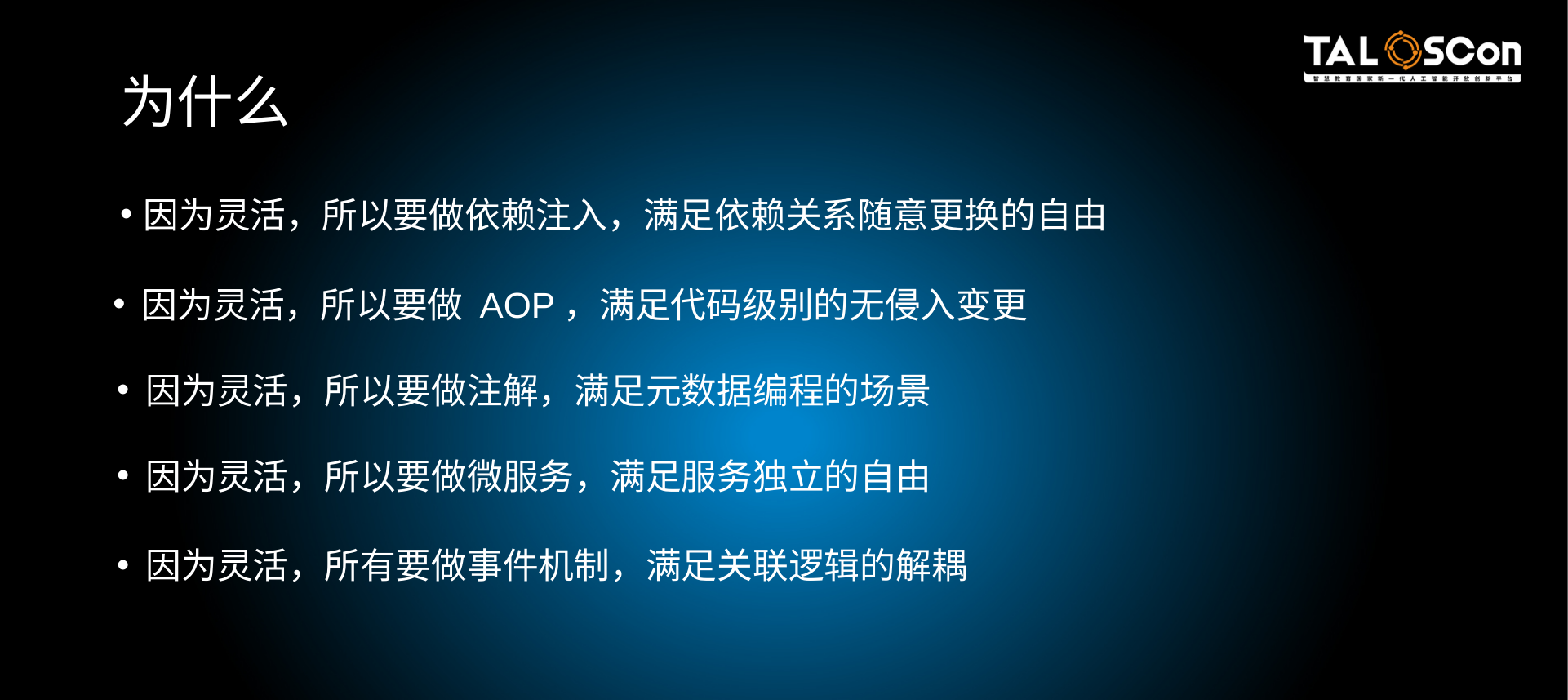

# 为什么
因为灵活，所以要做依赖注入，满足依赖关系随意更换的自由

 因为灵活，所以要做 AOP，满足代码级别的无侵入变更

 因为灵活，所以要做注解，满足元数据编程的场景

 因为灵活，所以要做微服务，满足服务独立的自由

 因为灵活，所有要做事件机制，满足关联逻辑的解耦